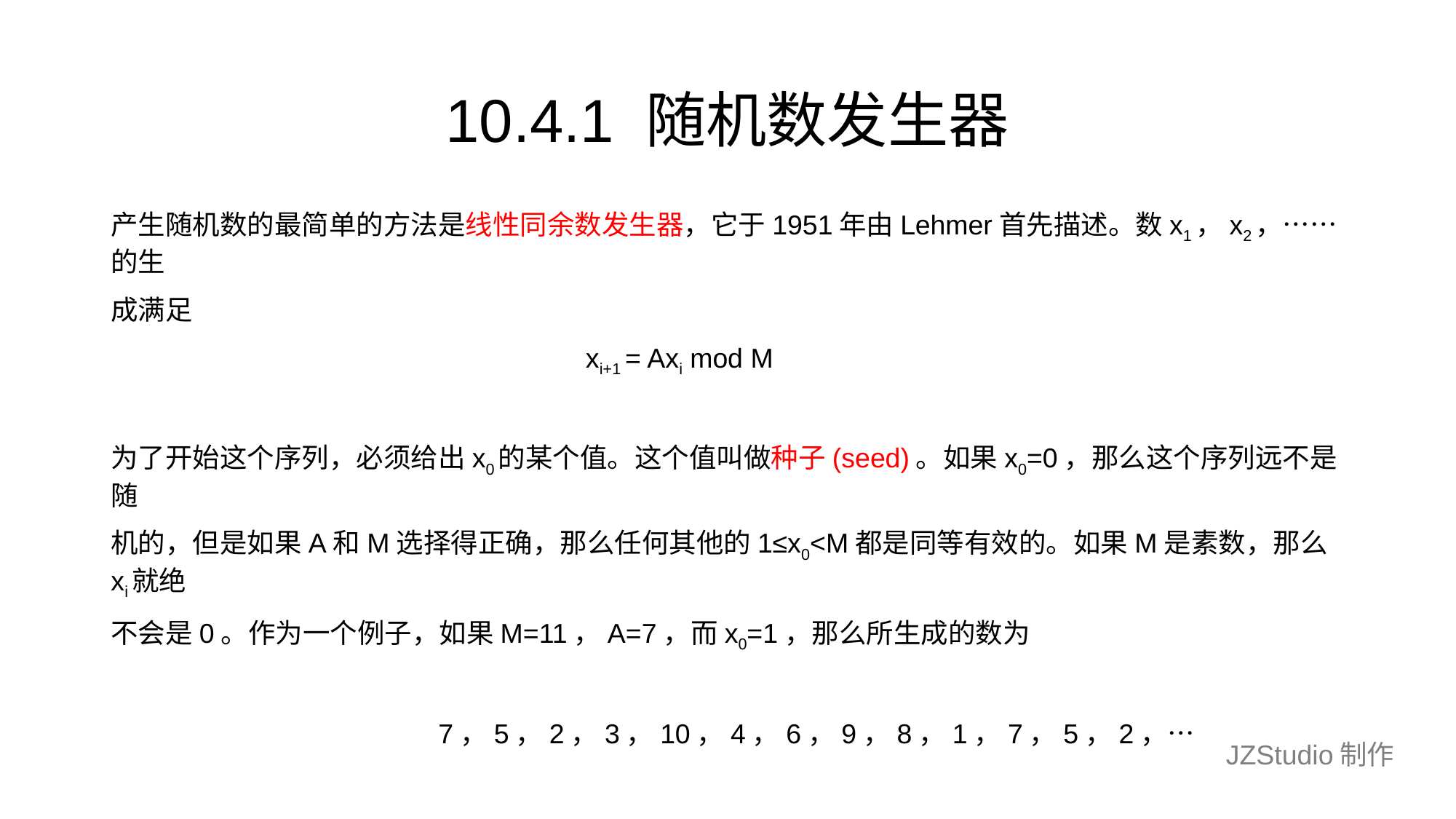

# 10.4.1 随机数发生器
产生随机数的最简单的方法是线性同余数发生器，它于1951年由Lehmer首先描述。数x1，x2，……的生
成满足
				     xi+1 = Axi mod M

为了开始这个序列，必须给出x0的某个值。这个值叫做种子(seed)。如果x0=0，那么这个序列远不是随
机的，但是如果A和M选择得正确，那么任何其他的1≤x0<M都是同等有效的。如果M是素数，那么xi就绝
不会是0。作为一个例子，如果M=11，A=7，而x0=1，那么所生成的数为

			7，5，2，3，10，4，6，9，8，1，7，5，2，…